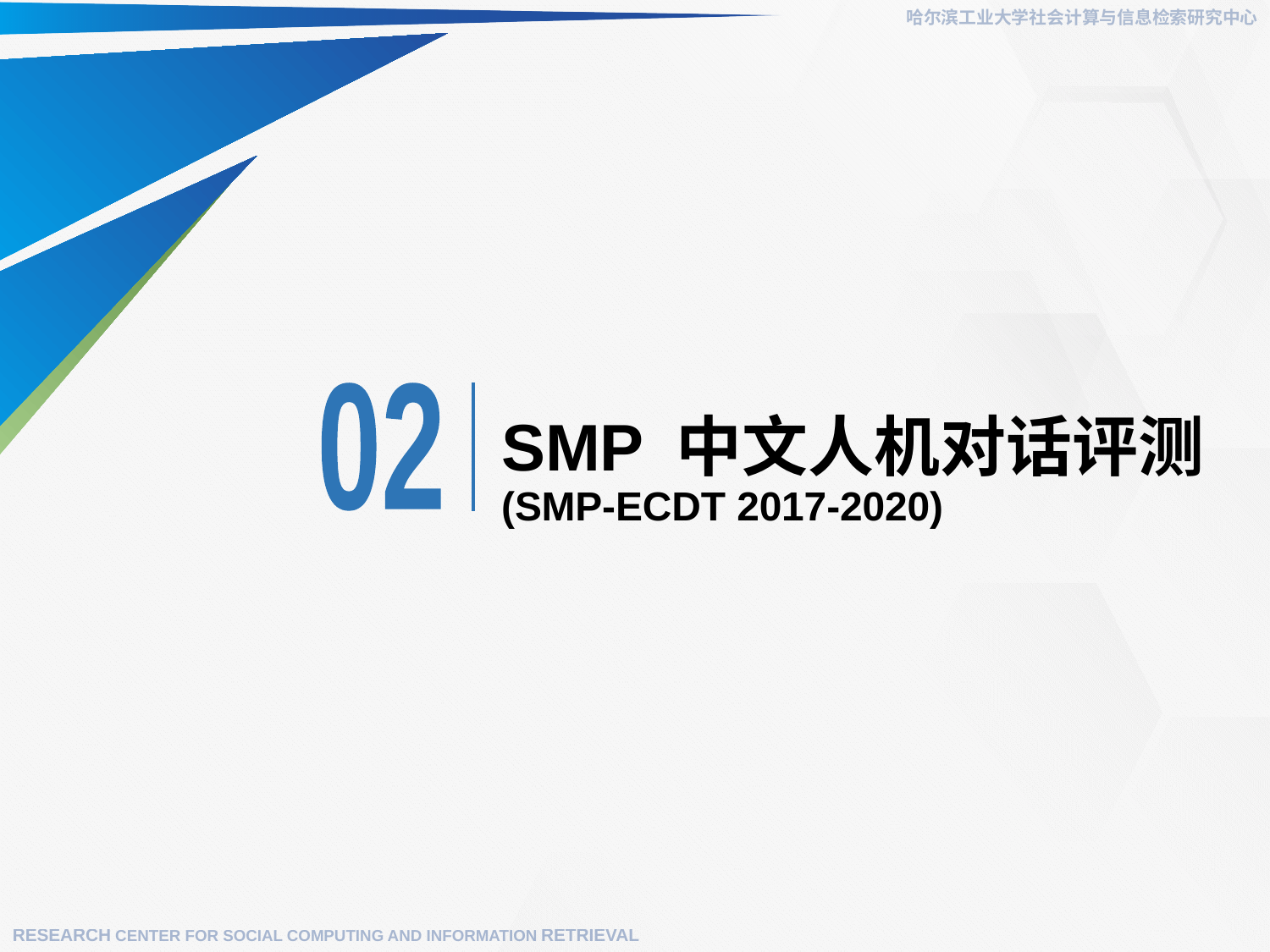

哈尔滨工业大学社会计算与信息检索研究中心
02
# SMP 中文人机对话评测 (SMP-ECDT 2017-2020)
RESEARCH CENTER FOR SOCIAL COMPUTING AND INFORMATION RETRIEVAL